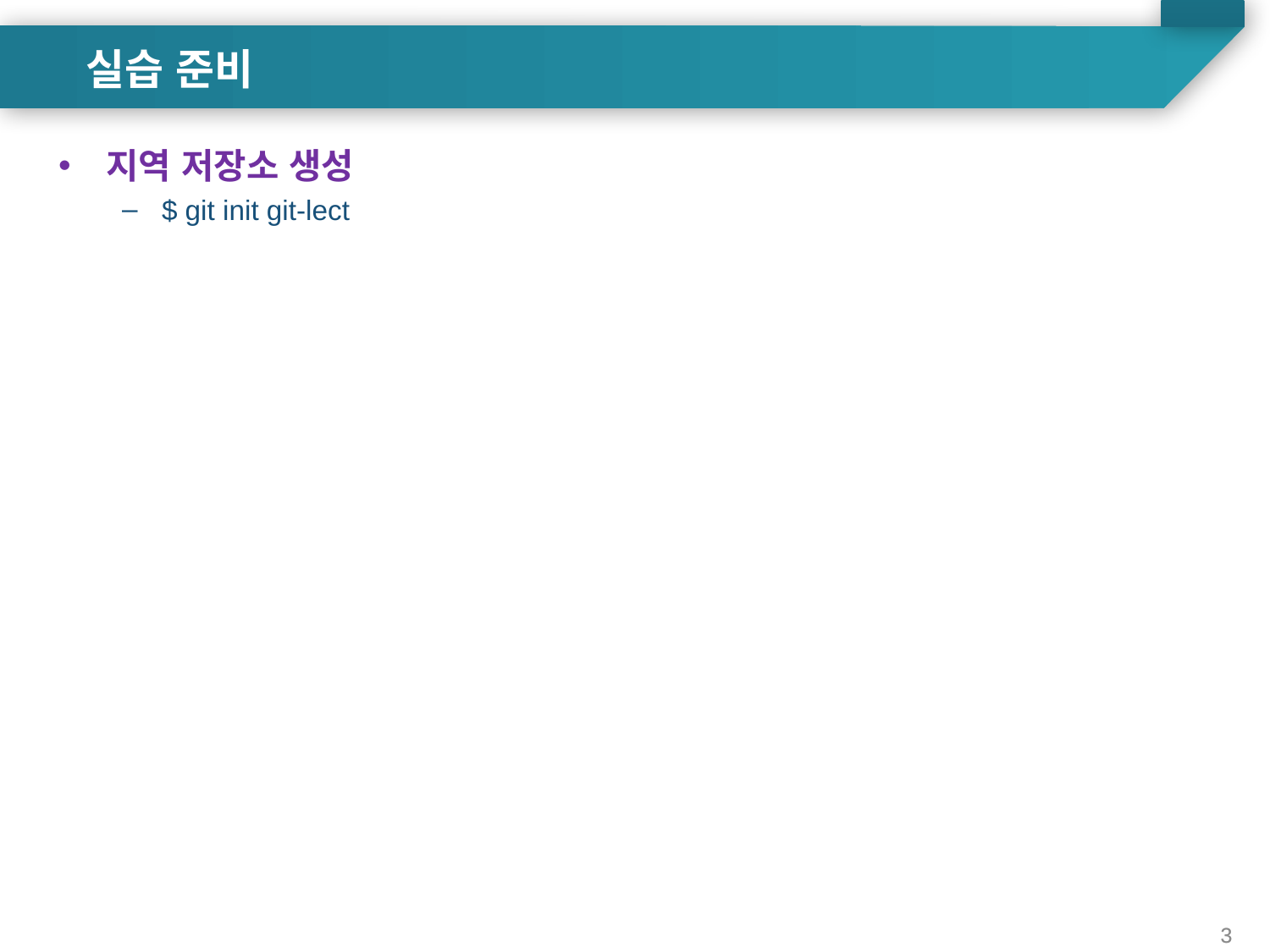

실습 준비
지역 저장소 생성
$ git init git-lect

3